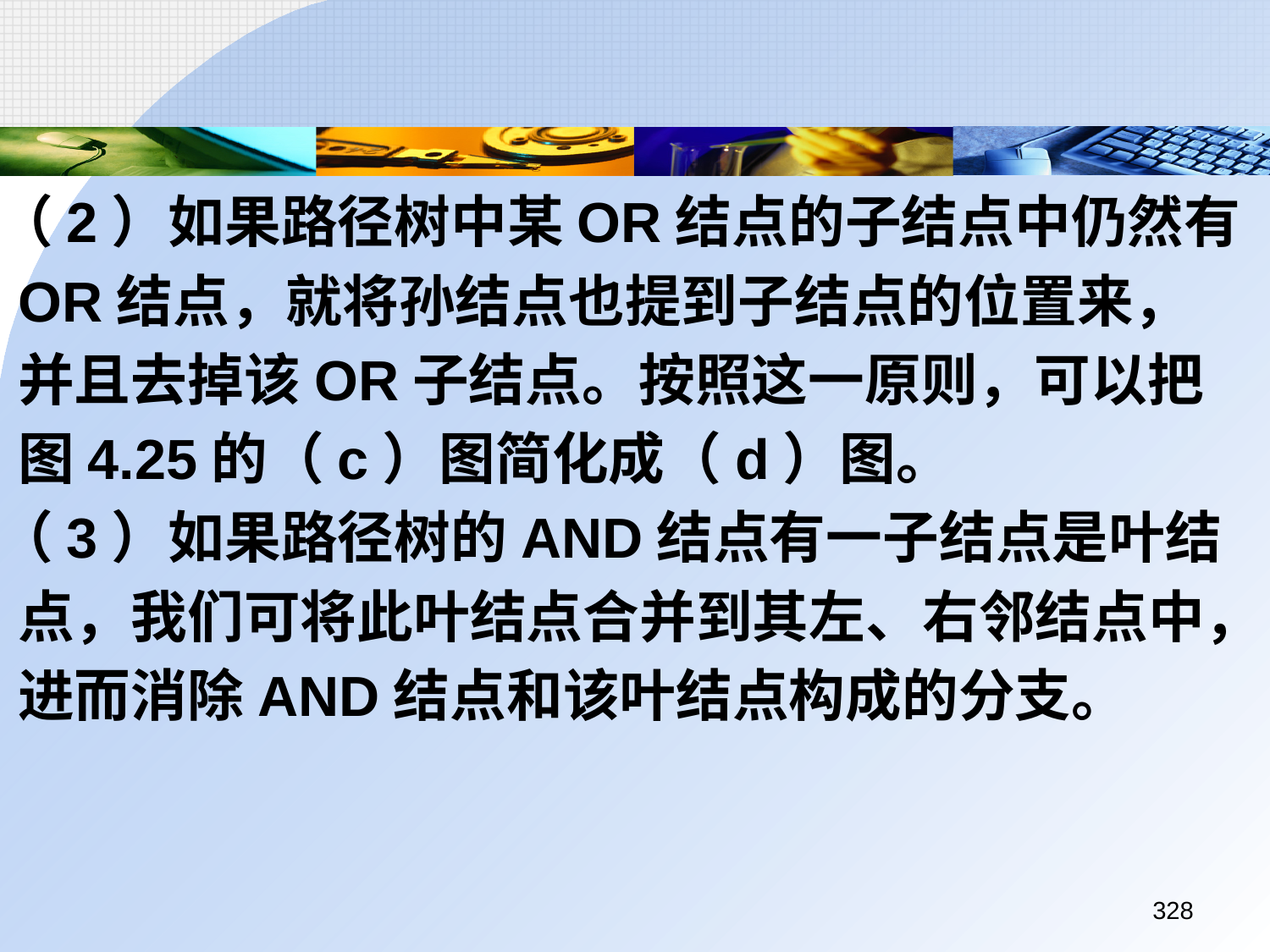

（2）如果路径树中某OR结点的子结点中仍然有
	OR结点，就将孙结点也提到子结点的位置来，
	并且去掉该OR子结点。按照这一原则，可以把
	图4.25的（c）图简化成（d）图。
 （3）如果路径树的AND结点有一子结点是叶结
	点，我们可将此叶结点合并到其左、右邻结点中，
	进而消除AND结点和该叶结点构成的分支。
328